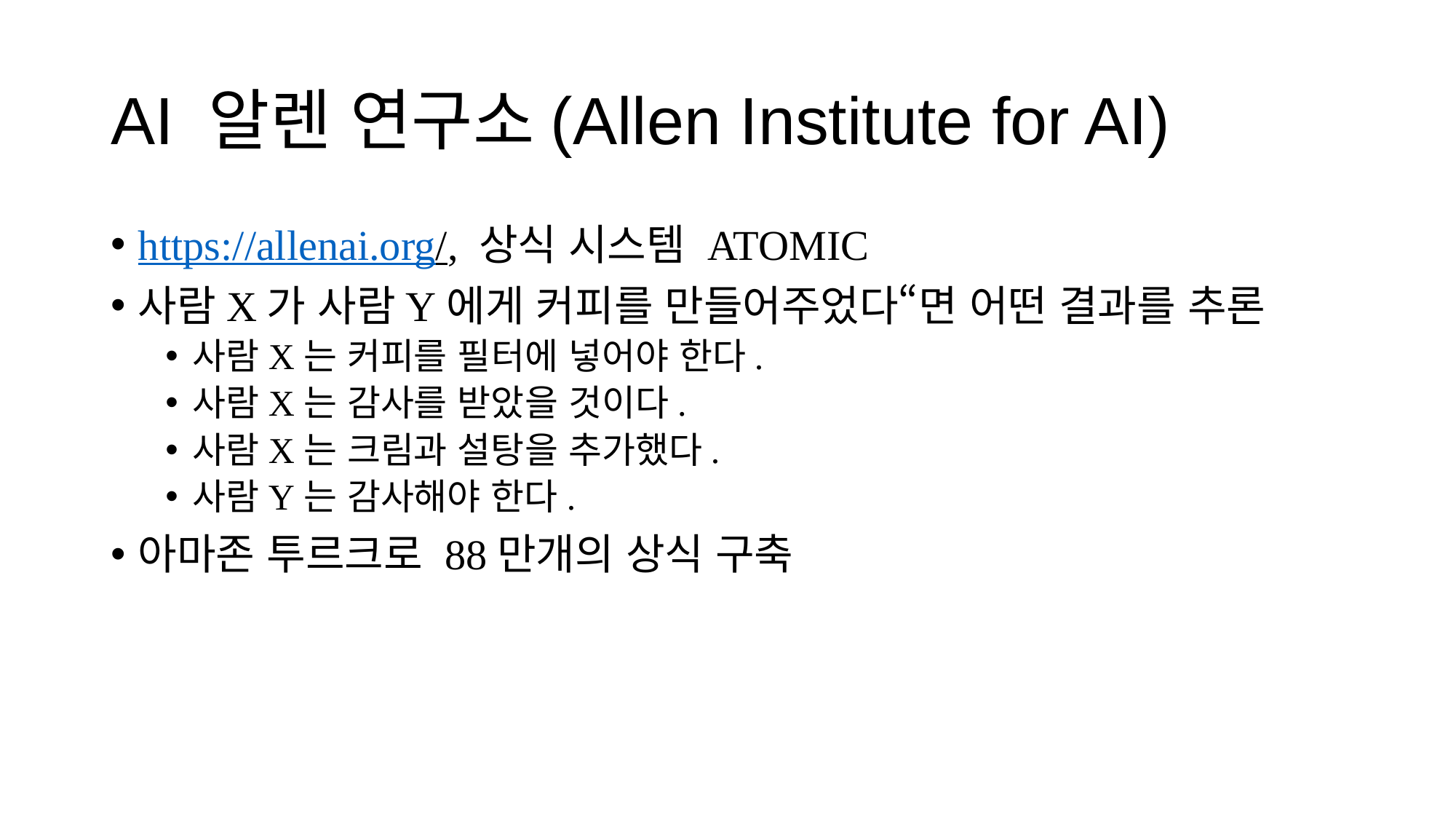

# AI 알렌 연구소(Allen Institute for AI)
https://allenai.org/, 상식 시스템 ATOMIC
사람X가 사람Y에게 커피를 만들어주었다“면 어떤 결과를 추론
사람X는 커피를 필터에 넣어야 한다.
사람X는 감사를 받았을 것이다.
사람X는 크림과 설탕을 추가했다.
사람Y는 감사해야 한다.
아마존 투르크로 88만개의 상식 구축